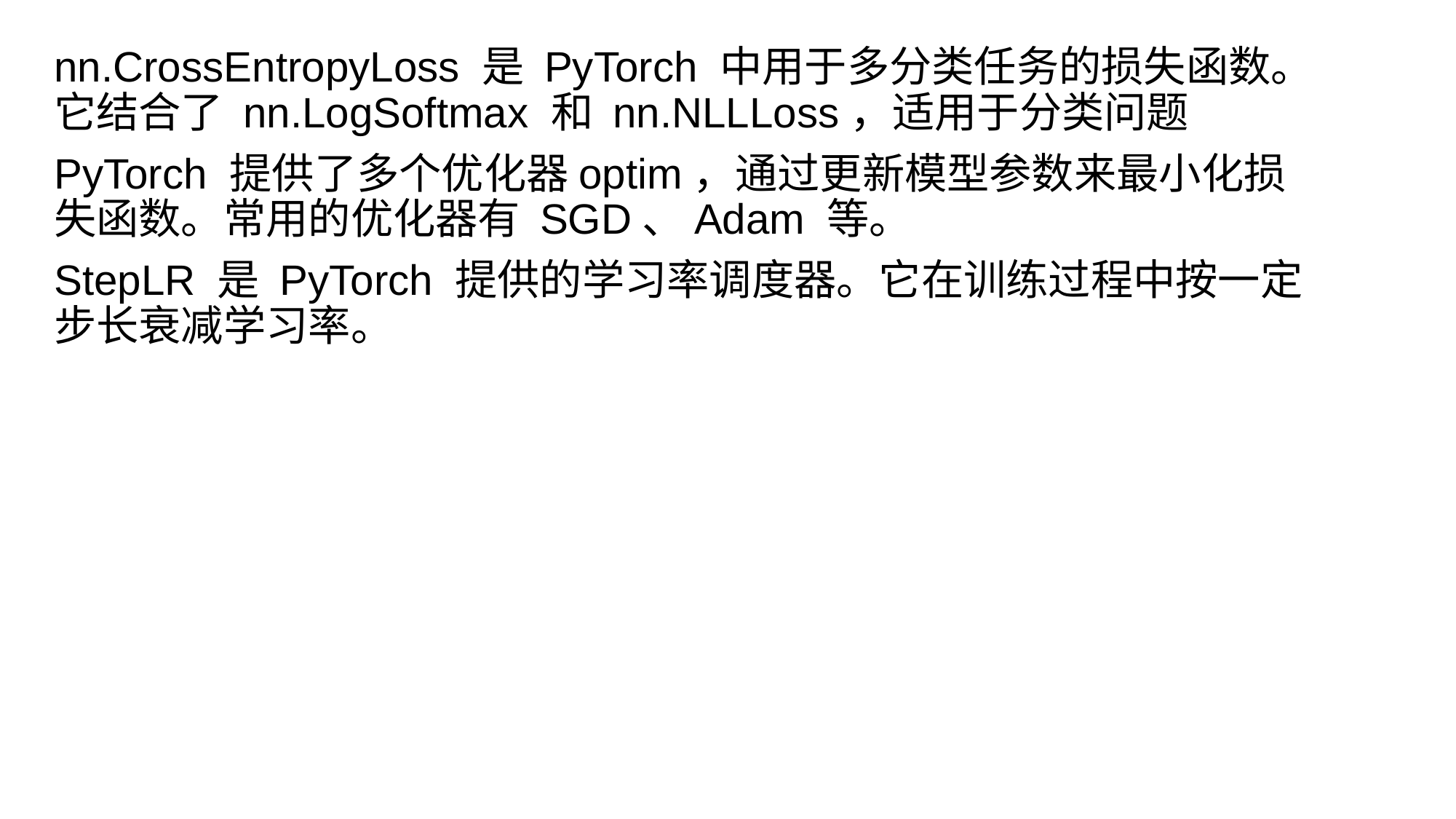

nn.CrossEntropyLoss 是 PyTorch 中用于多分类任务的损失函数。它结合了 nn.LogSoftmax 和 nn.NLLLoss，适用于分类问题
PyTorch 提供了多个优化器optim，通过更新模型参数来最小化损失函数。常用的优化器有 SGD、Adam 等。
StepLR 是 PyTorch 提供的学习率调度器。它在训练过程中按一定步长衰减学习率。

#